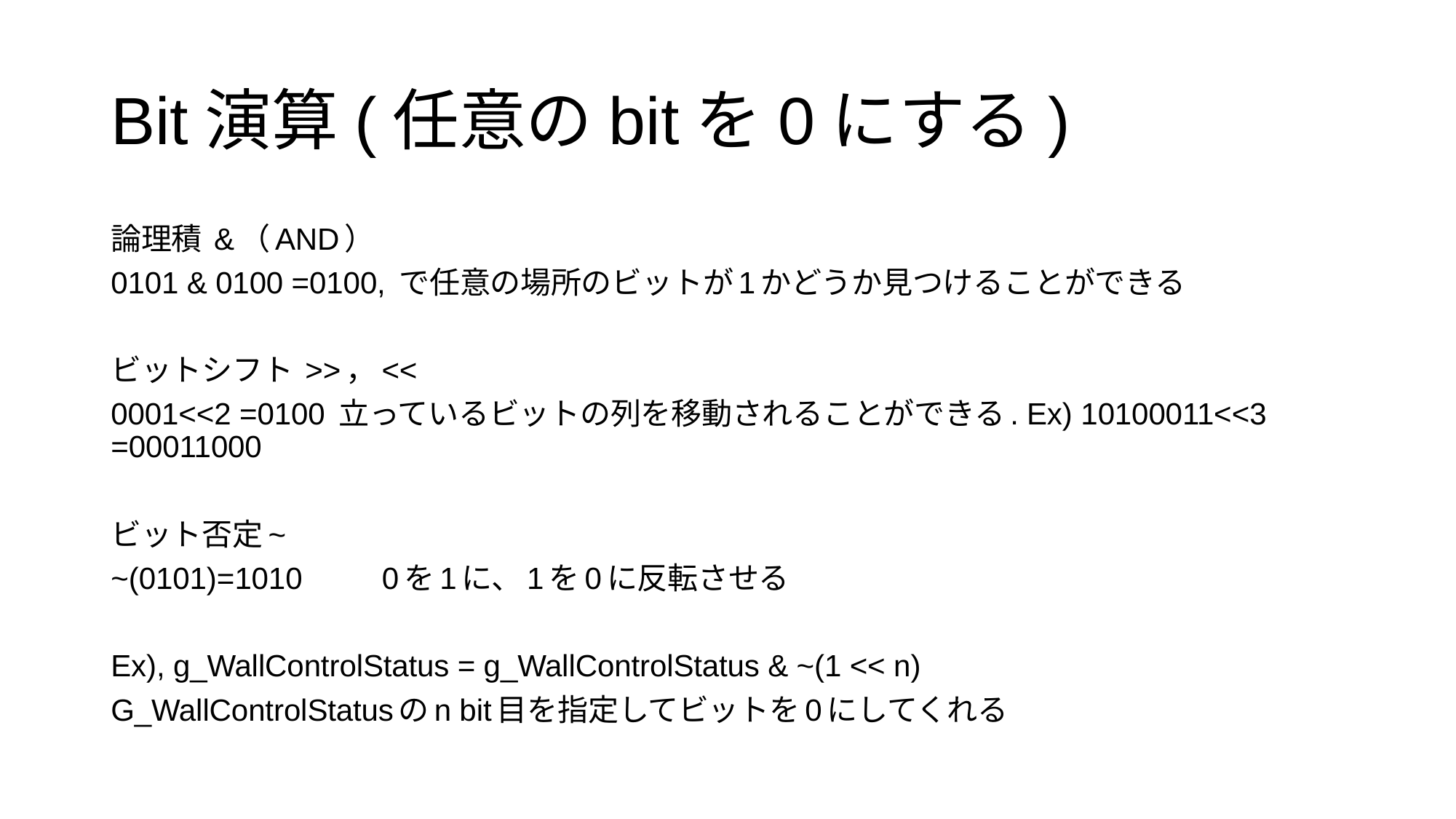

# Bit演算(任意のbitを0にする)
論理積 &（AND）
0101 & 0100 =0100, で任意の場所のビットが1かどうか見つけることができる

ビットシフト >>，<<
0001<<2 =0100 立っているビットの列を移動されることができる. Ex) 10100011<<3 =00011000

ビット否定~
~(0101)=1010 　　0を1に、1を0に反転させる

Ex), g_WallControlStatus = g_WallControlStatus & ~(1 << n)
G_WallControlStatusのn bit目を指定してビットを0にしてくれる